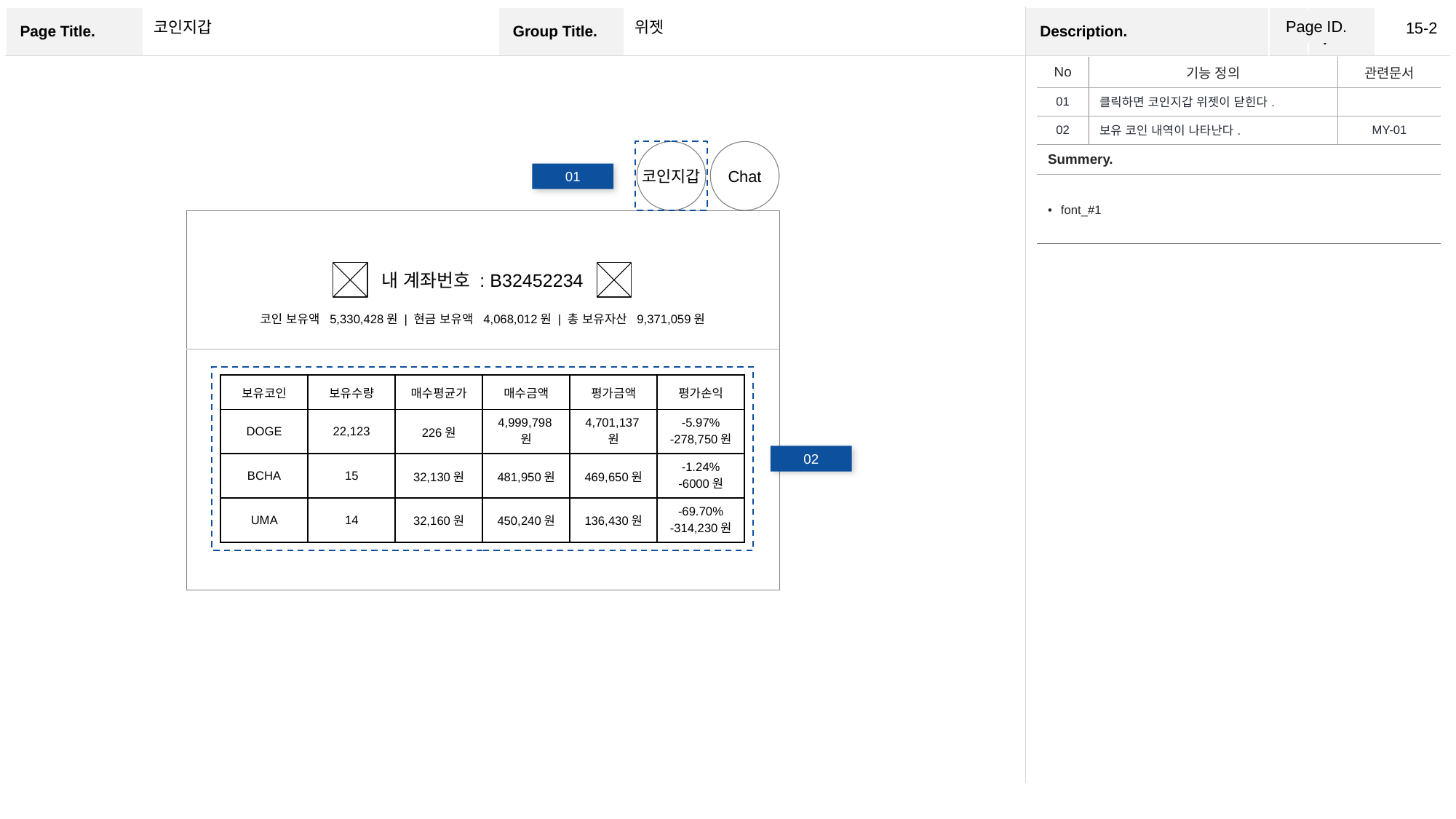

Page ID.
15-2
코인지갑
위젯
| No | 기능 정의 | 관련문서 |
| --- | --- | --- |
| 01 | 클릭하면 코인지갑 위젯이 닫힌다. |  |
| 02 | 보유 코인 내역이 나타난다. | MY-01 |
| Summery. |  |  |
| font\_#1 |  |  |

코인지갑
Chat
01

내 계좌번호 : B32452234
코인 보유액  5,330,428원 | 현금 보유액  4,068,012원 | 총 보유자산  9,371,059원

| 보유코인 | 보유수량 | 매수평균가 | 매수금액 | 평가금액 | 평가손익 |
| --- | --- | --- | --- | --- | --- |
| DOGE | 22,123 | 226원 | 4,999,798원 | 4,701,137원 | -5.97% -278,750원 |
| BCHA | 15 | 32,130원 | 481,950원 | 469,650원 | -1.24% -6000원 |
| UMA | 14 | 32,160원 | 450,240원 | 136,430원 | -69.70% -314,230원 |
02